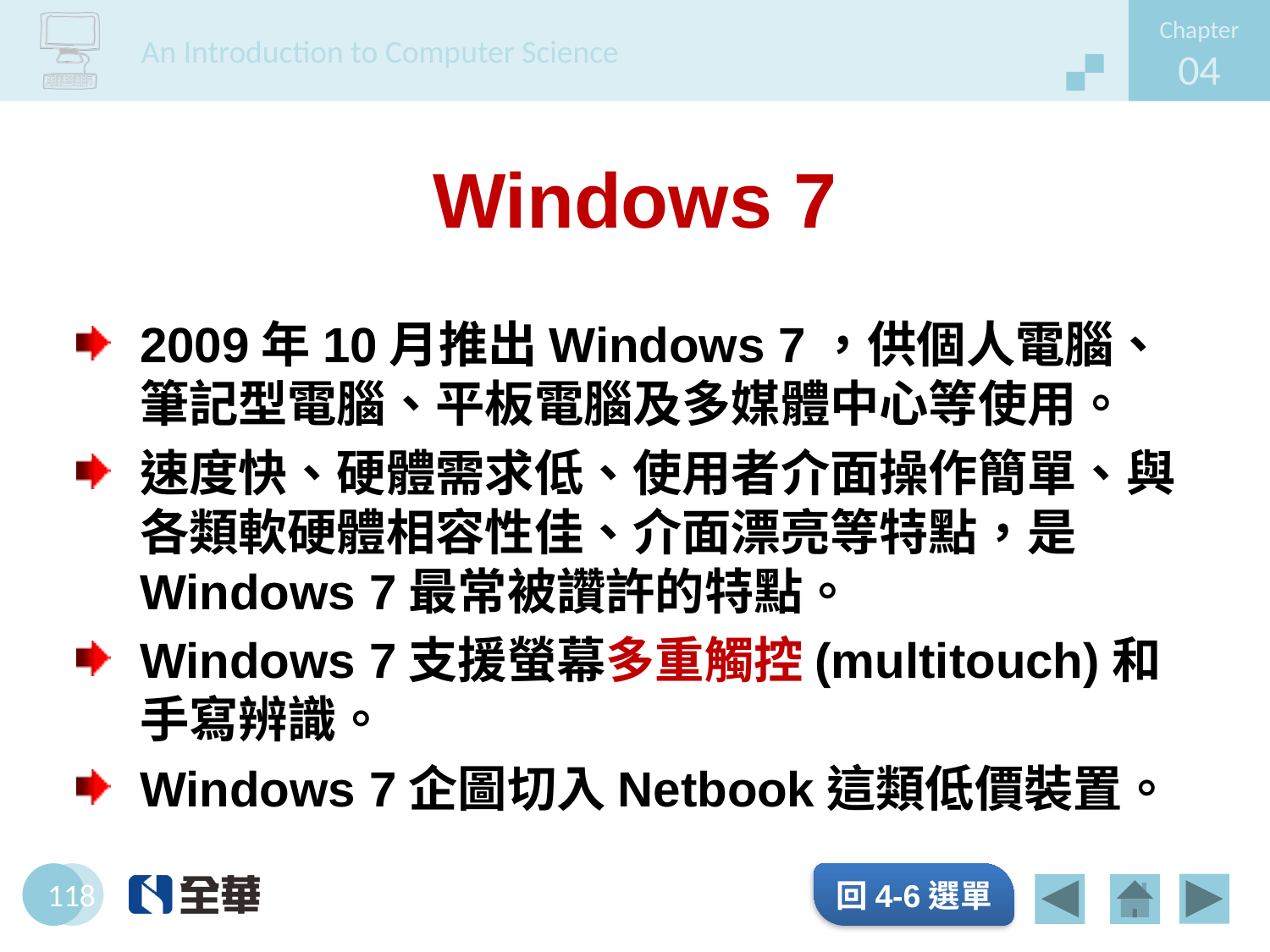

# Windows 7
2009年10月推出Windows 7，供個人電腦、筆記型電腦、平板電腦及多媒體中心等使用。
速度快、硬體需求低、使用者介面操作簡單、與各類軟硬體相容性佳、介面漂亮等特點，是Windows 7最常被讚許的特點。
Windows 7支援螢幕多重觸控(multitouch)和手寫辨識。
Windows 7企圖切入Netbook這類低價裝置。

回4-6選單